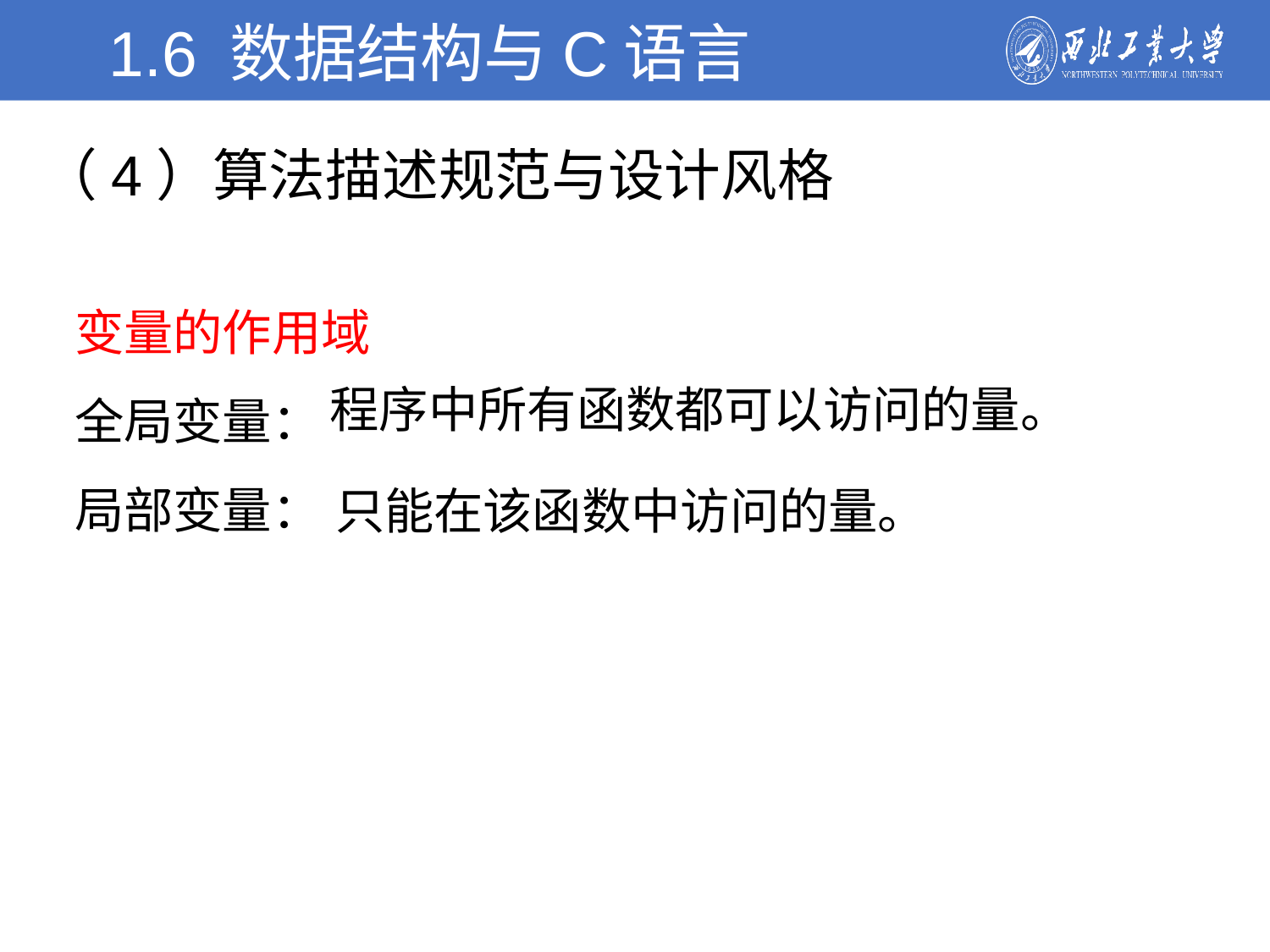

1.6 数据结构与C语言
（4）算法描述规范与设计风格
学校简介
变量的作用域
全局变量：
局部变量：
程序中所有函数都可以访问的量。
只能在该函数中访问的量。
45